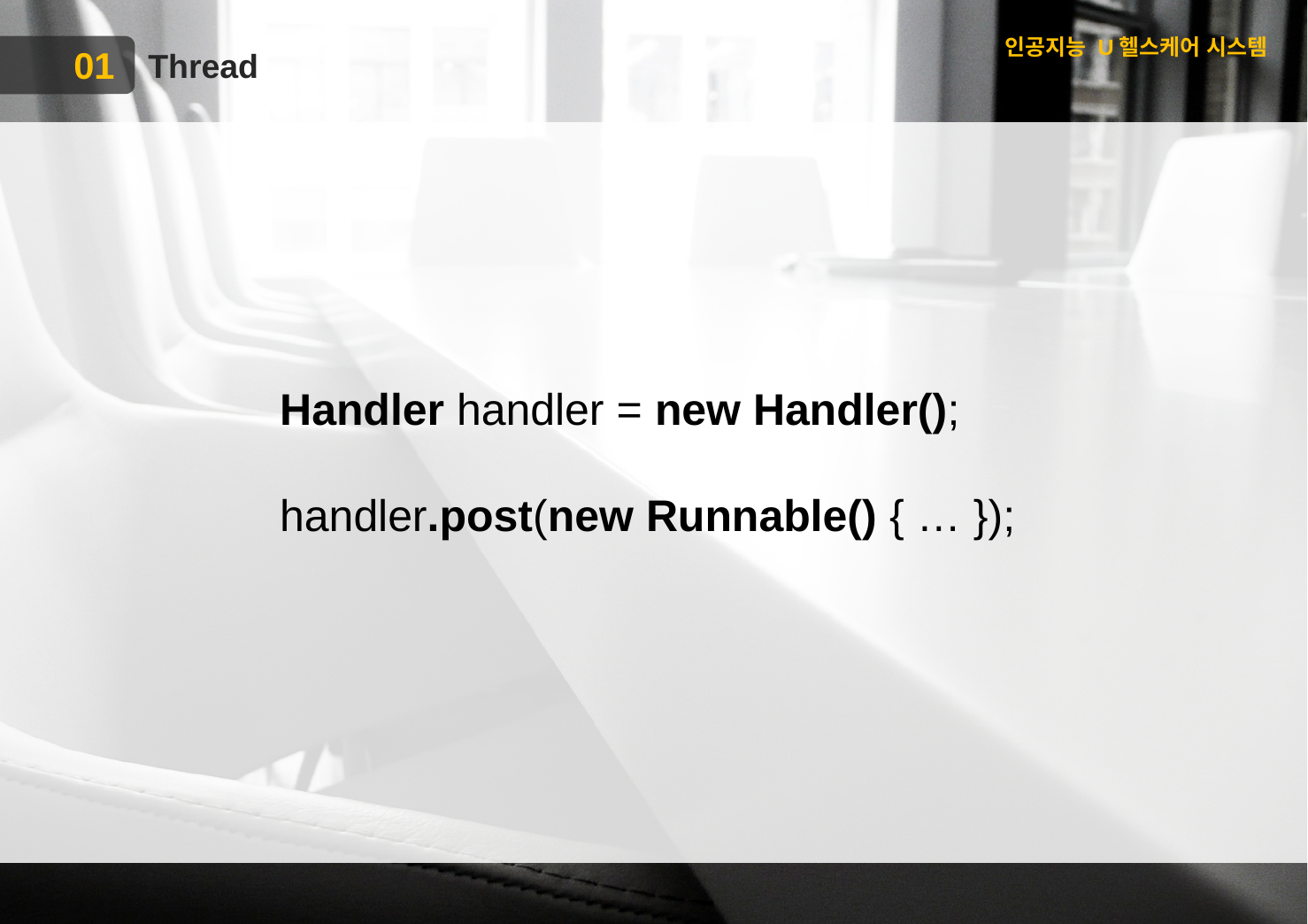

인공지능 U헬스케어 시스템
01
Thread
Handler handler = new Handler();

handler.post(new Runnable() { … });
01